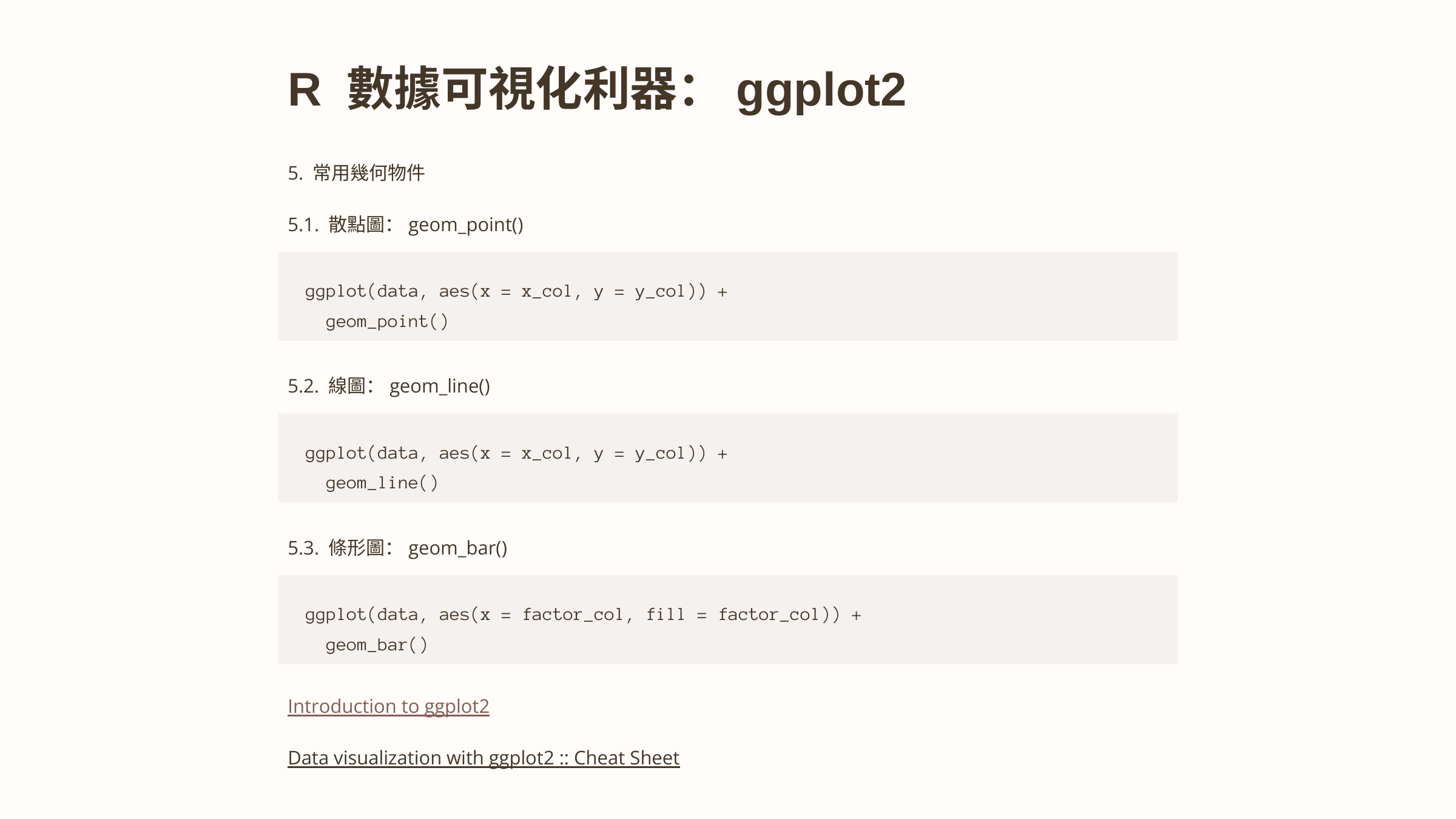

R 數據可視化利器：ggplot2
5. 常用幾何物件
5.1. 散點圖：geom_point()

ggplot(data, aes(x = x_col, y = y_col)) +
  geom_point()
5.2. 線圖：geom_line()

ggplot(data, aes(x = x_col, y = y_col)) +
  geom_line()
5.3. 條形圖：geom_bar()

ggplot(data, aes(x = factor_col, fill = factor_col)) +
  geom_bar()
Introduction to ggplot2
Data visualization with ggplot2 :: Cheat Sheet​